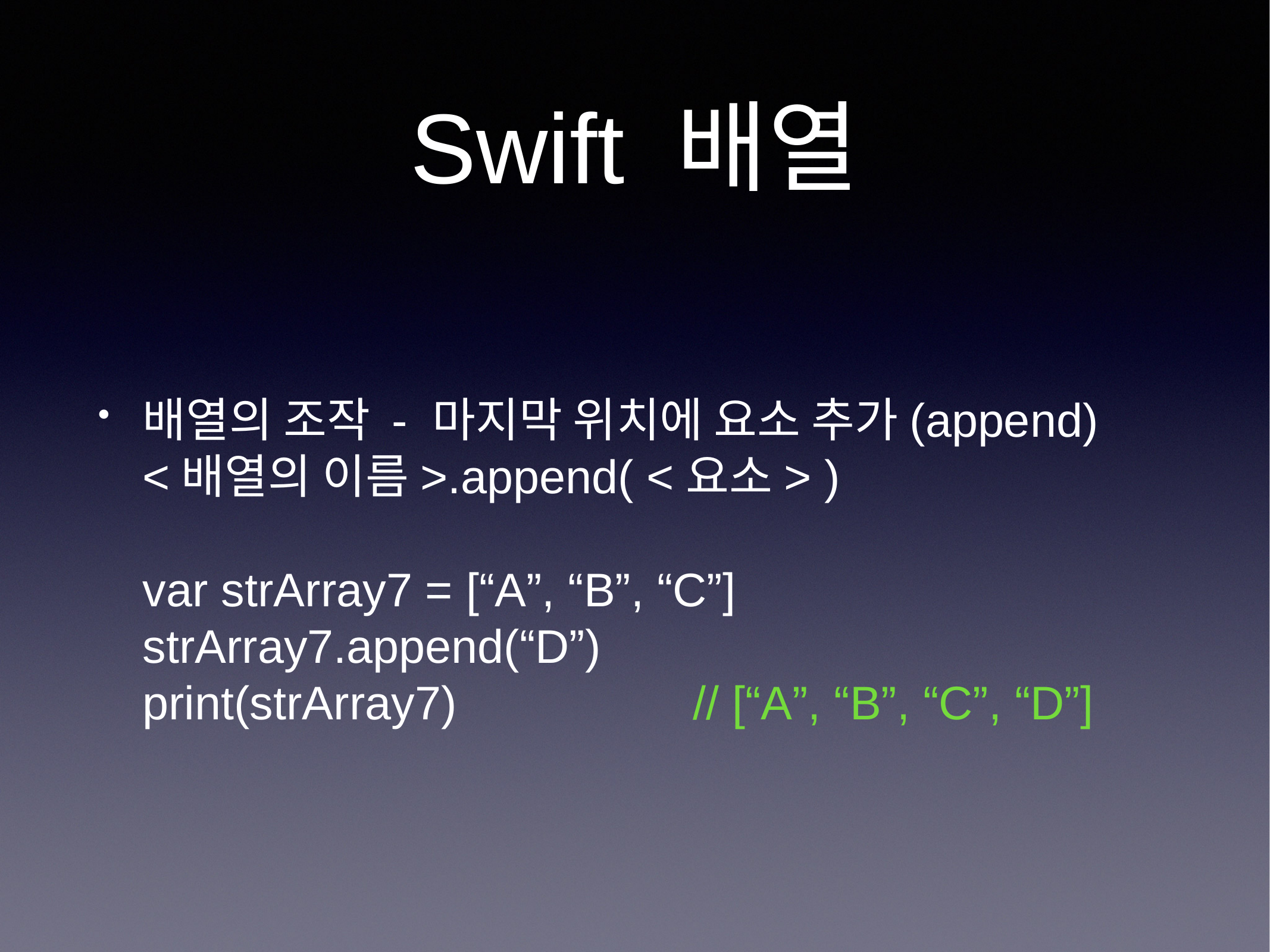

# Swift 배열
배열의 조작 - 마지막 위치에 요소 추가(append)
<배열의 이름>.append( <요소> )
var strArray7 = [“A”, “B”, “C”]
strArray7.append(“D”)
print(strArray7)                  // [“A”, “B”, “C”, “D”]